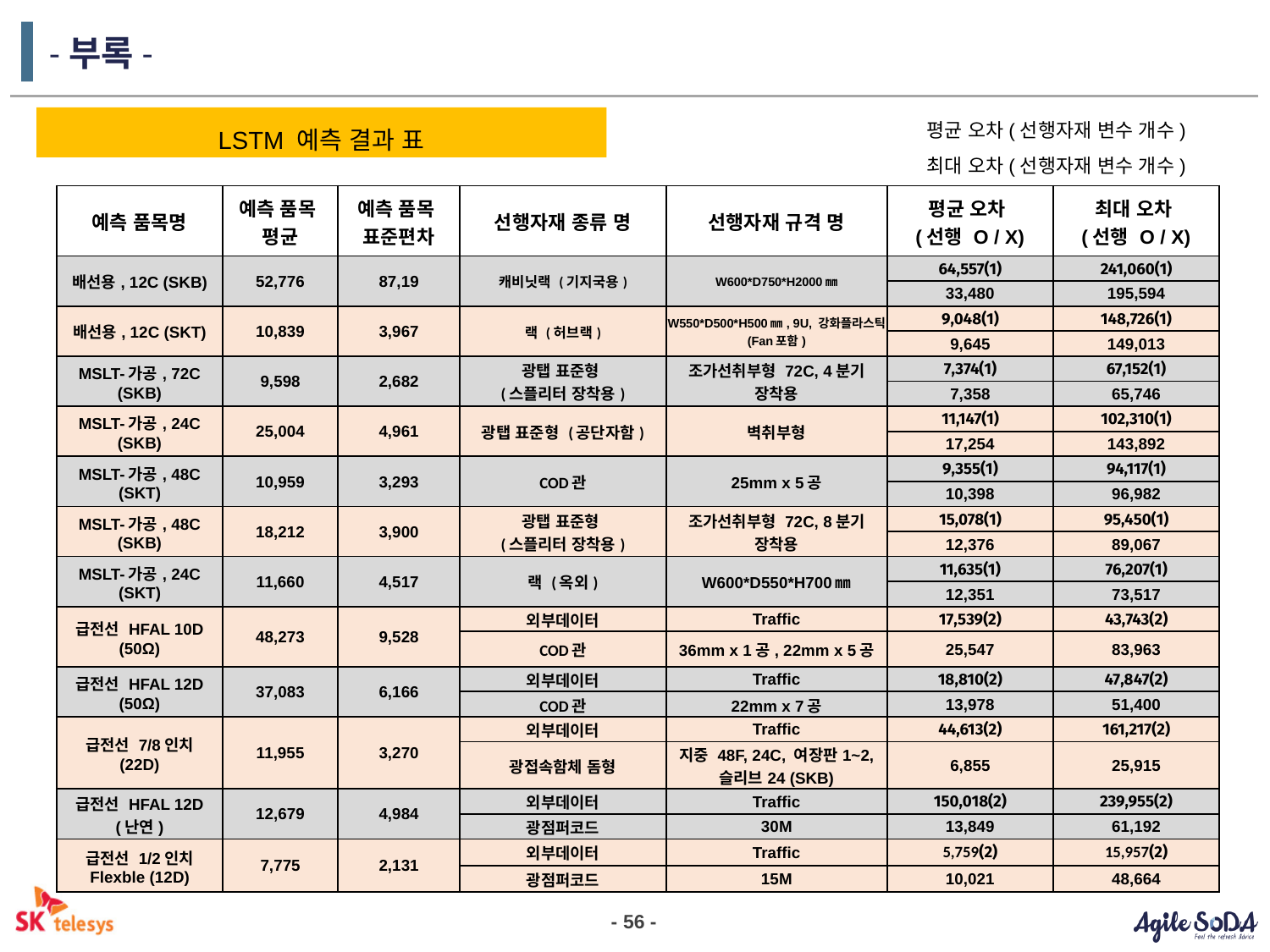

# -부록-
평균 오차(선행자재 변수 개수)
최대 오차(선행자재 변수 개수)
LSTM 예측 결과 표
| 예측 품목명 | 예측 품목 평균 | 예측 품목 표준편차 | 선행자재 종류 명 | 선행자재 규격 명 | 평균 오차 (선행 O / X) | 최대 오차 (선행 O / X) |
| --- | --- | --- | --- | --- | --- | --- |
| 배선용, 12C (SKB) | 52,776 | 87,19 | 캐비닛랙 (기지국용) | W600\*D750\*H2000㎜ | 64,557(1) | 241,060(1) |
|  |  |  |  |  | 33,480 | 195,594 |
| 배선용, 12C (SKT) | 10,839 | 3,967 | 랙 (허브랙) | W550\*D500\*H500㎜, 9U, 강화플라스틱 (Fan포함) | 9,048(1) | 148,726(1) |
|  |  |  |  |  | 9,645 | 149,013 |
| MSLT-가공, 72C (SKB) | 9,598 | 2,682 | 광탭 표준형 (스플리터 장착용) | 조가선취부형 72C, 4분기 장착용 | 7,374(1) | 67,152(1) |
|  |  |  |  |  | 7,358 | 65,746 |
| MSLT-가공, 24C (SKB) | 25,004 | 4,961 | 광탭 표준형 (공단자함) | 벽취부형 | 11,147(1) | 102,310(1) |
|  |  |  |  |  | 17,254 | 143,892 |
| MSLT-가공, 48C (SKT) | 10,959 | 3,293 | COD관 | 25mm x 5공 | 9,355(1) | 94,117(1) |
|  |  |  |  |  | 10,398 | 96,982 |
| MSLT-가공, 48C (SKB) | 18,212 | 3,900 | 광탭 표준형 (스플리터 장착용) | 조가선취부형 72C, 8분기 장착용 | 15,078(1) | 95,450(1) |
|  |  |  |  |  | 12,376 | 89,067 |
| MSLT-가공, 24C (SKT) | 11,660 | 4,517 | 랙 (옥외) | W600\*D550\*H700㎜ | 11,635(1) | 76,207(1) |
|  |  |  |  |  | 12,351 | 73,517 |
| 급전선 HFAL 10D (50Ω) | 48,273 | 9,528 | 외부데이터 | Traffic | 17,539(2) | 43,743(2) |
|  |  |  | COD관 | 36mm x 1공, 22mm x 5공 | 25,547 | 83,963 |
| 급전선 HFAL 12D (50Ω) | 37,083 | 6,166 | 외부데이터 | Traffic | 18,810(2) | 47,847(2) |
|  |  |  | COD관 | 22mm x 7공 | 13,978 | 51,400 |
| 급전선 7/8인치 (22D) | 11,955 | 3,270 | 외부데이터 | Traffic | 44,613(2) | 161,217(2) |
|  |  |  | 광접속함체 돔형 | 지중 48F, 24C, 여장판1~2, 슬리브24 (SKB) | 6,855 | 25,915 |
| 급전선 HFAL 12D (난연) | 12,679 | 4,984 | 외부데이터 | Traffic | 150,018(2) | 239,955(2) |
|  |  |  | 광점퍼코드 | 30M | 13,849 | 61,192 |
| 급전선 1/2인치 Flexble (12D) | 7,775 | 2,131 | 외부데이터 | Traffic | 5,759(2) | 15,957(2) |
|  |  |  | 광점퍼코드 | 15M | 10,021 | 48,664 |